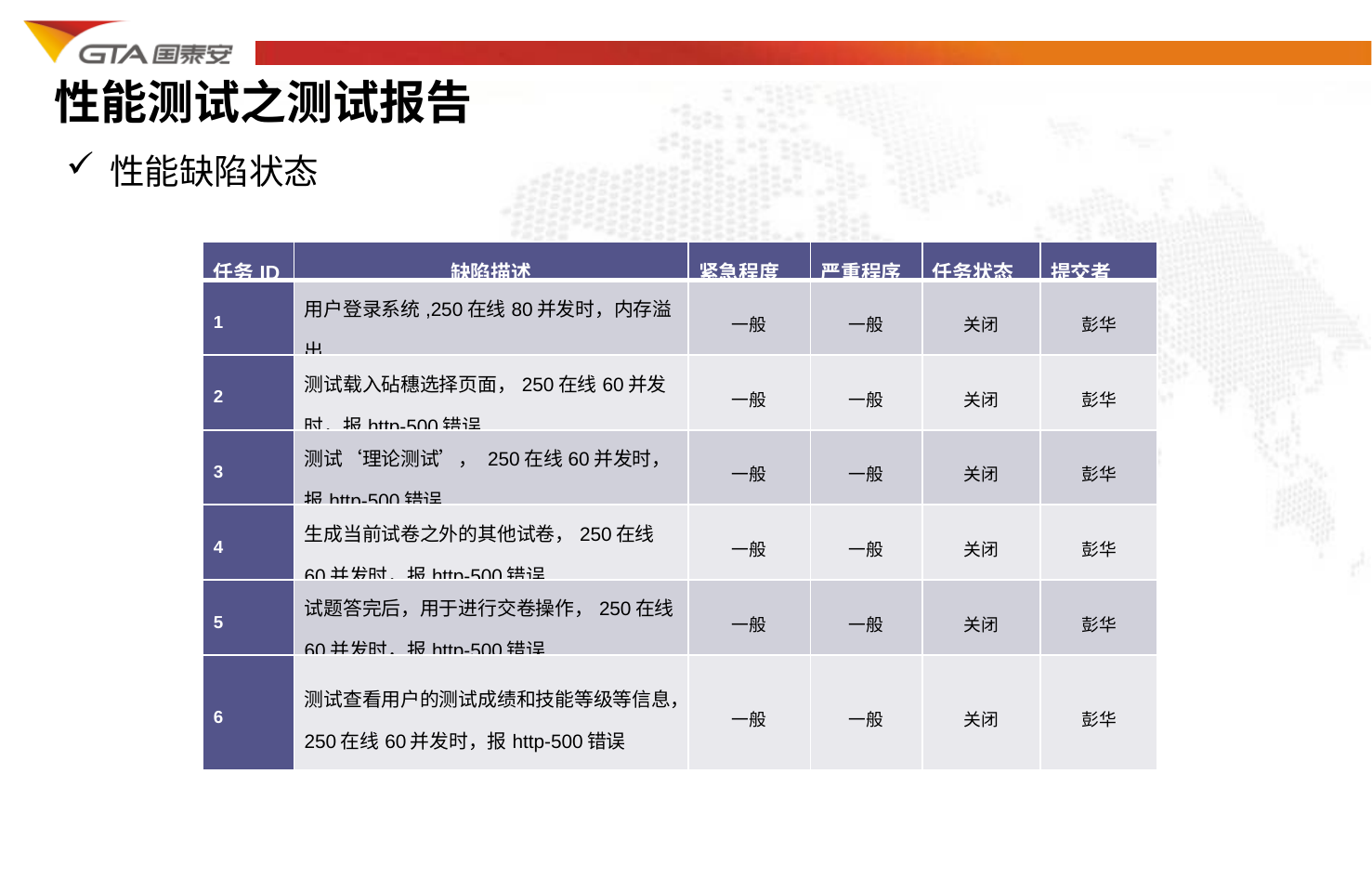

性能测试之测试报告
性能缺陷状态
| 任务ID | 缺陷描述 | 紧急程度 | 严重程序 | 任务状态 | 提交者 |
| --- | --- | --- | --- | --- | --- |
| 1 | 用户登录系统,250在线80并发时，内存溢出 | 一般 | 一般 | 关闭 | 彭华 |
| 2 | 测试载入砧穗选择页面，250在线60并发时，报http-500错误 | 一般 | 一般 | 关闭 | 彭华 |
| 3 | 测试‘理论测试’， 250在线60并发时，报http-500错误 | 一般 | 一般 | 关闭 | 彭华 |
| 4 | 生成当前试卷之外的其他试卷，250在线60并发时，报http-500错误 | 一般 | 一般 | 关闭 | 彭华 |
| 5 | 试题答完后，用于进行交卷操作，250在线60并发时，报http-500错误 | 一般 | 一般 | 关闭 | 彭华 |
| 6 | 测试查看用户的测试成绩和技能等级等信息，250在线60并发时，报http-500错误 | 一般 | 一般 | 关闭 | 彭华 |